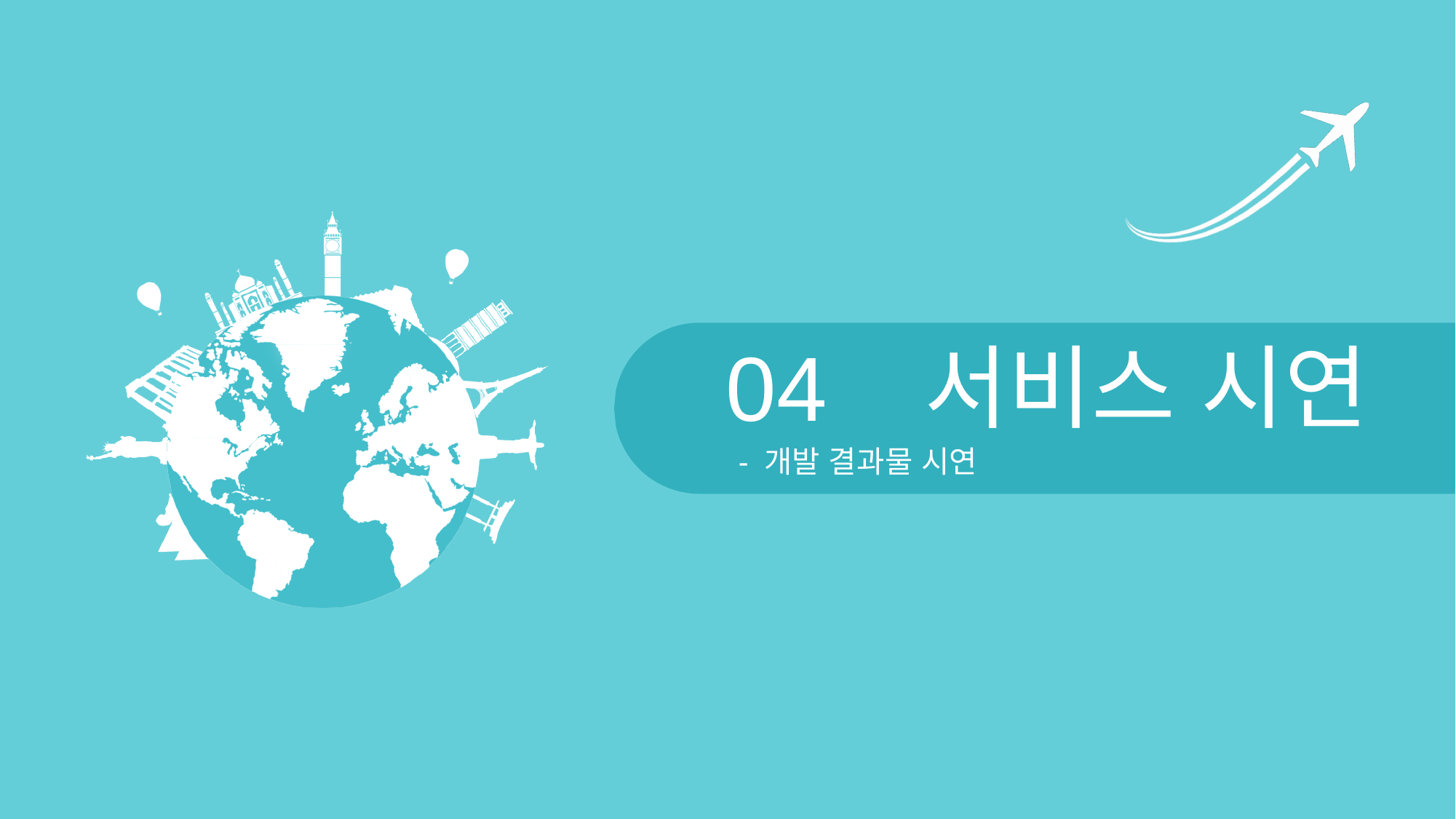

04   서비스 시연
- 개발 결과물 시연